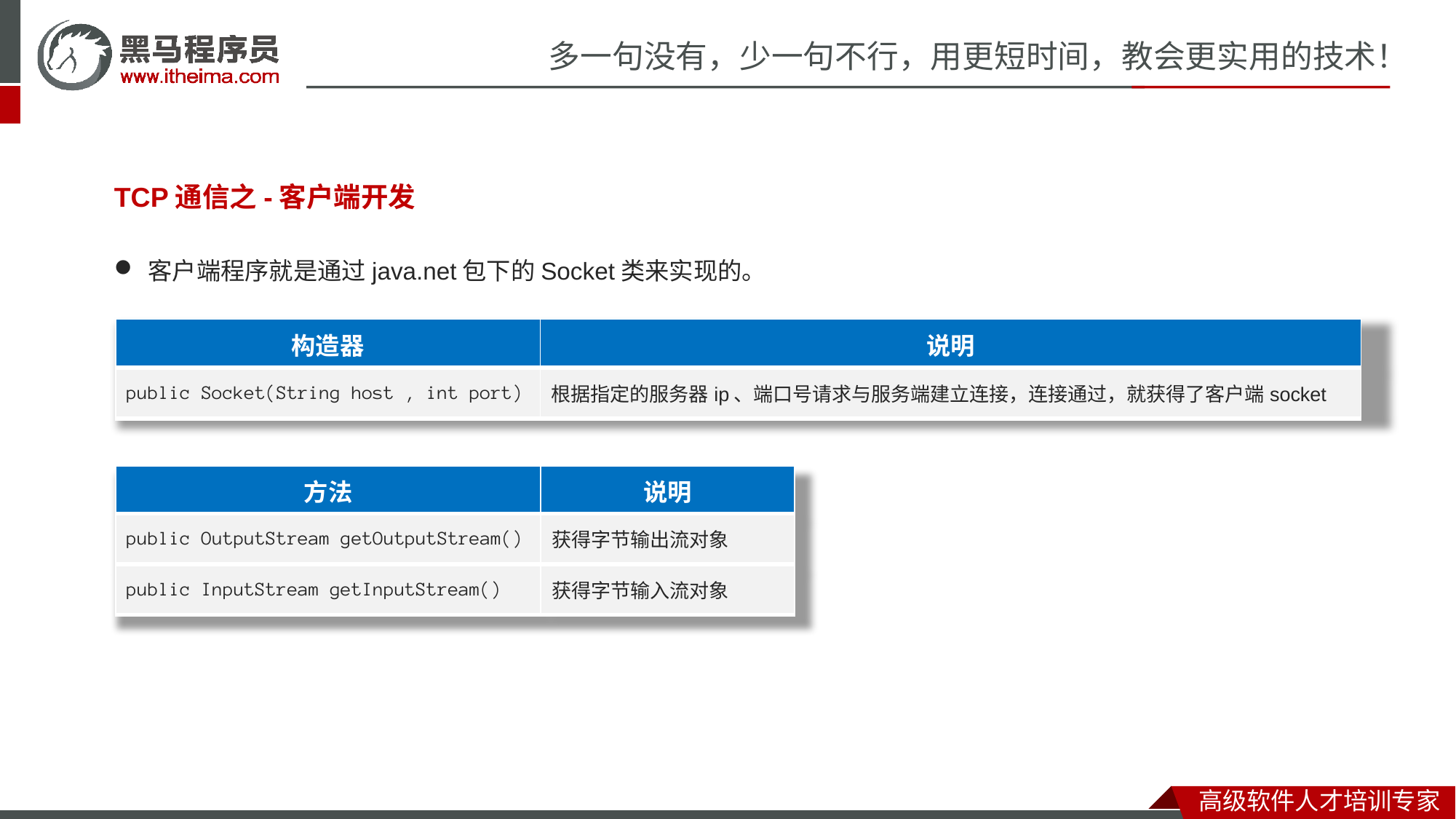

TCP通信之-客户端开发
客户端程序就是通过java.net包下的Socket类来实现的。

| 构造器 | 说明 |
| --- | --- |
| public Socket(String host , int port)​ | 根据指定的服务器ip、端口号请求与服务端建立连接，连接通过，就获得了客户端socket |
| 方法 | 说明 |
| --- | --- |
| public OutputStream getOutputStream() | 获得字节输出流对象 |
| public InputStream getInputStream() | 获得字节输入流对象 |